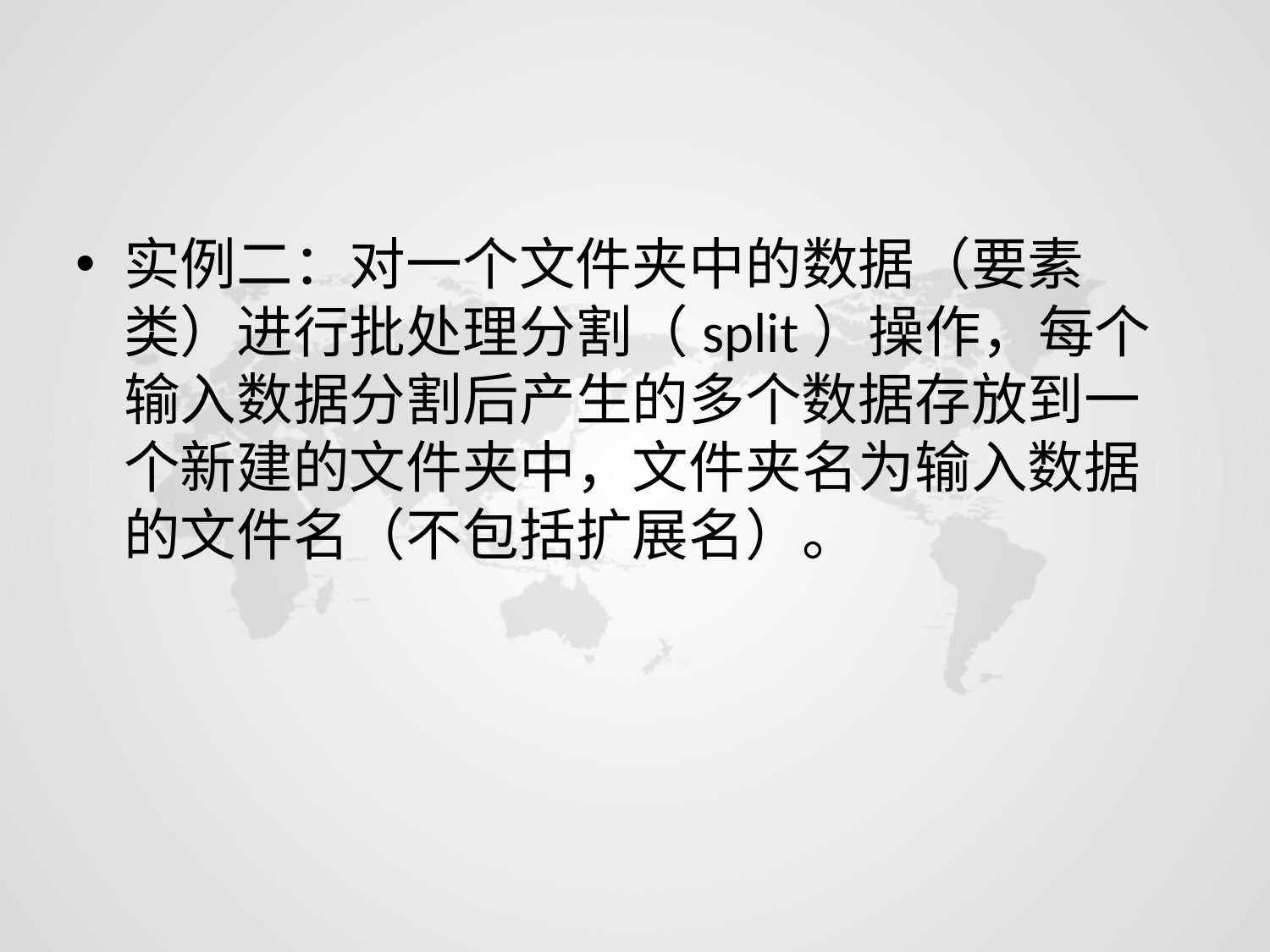

#
实例二：对一个文件夹中的数据（要素类）进行批处理分割（split）操作，每个输入数据分割后产生的多个数据存放到一个新建的文件夹中，文件夹名为输入数据的文件名（不包括扩展名）。